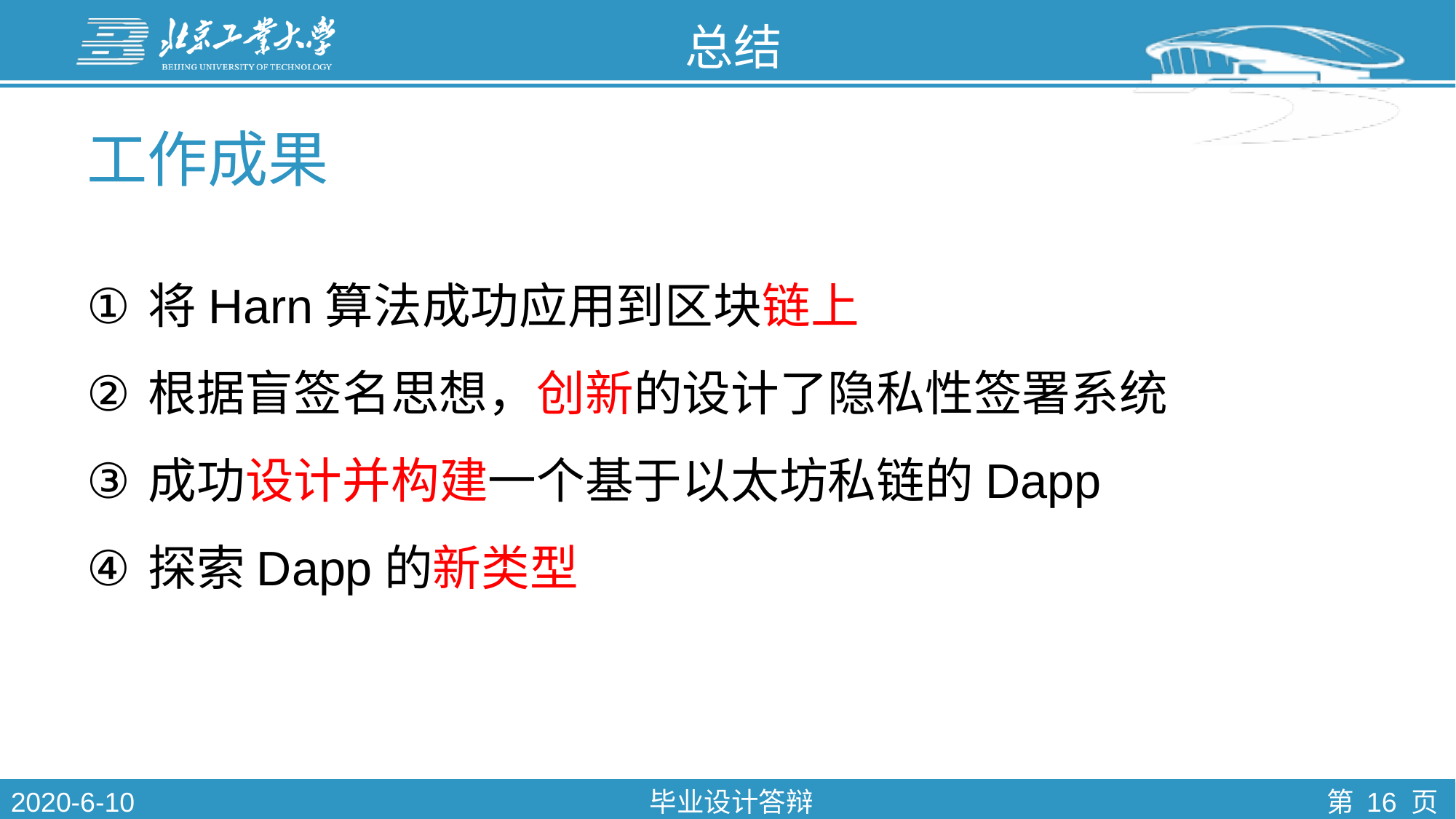

总结
工作成果
将Harn算法成功应用到区块链上
根据盲签名思想，创新的设计了隐私性签署系统
成功设计并构建一个基于以太坊私链的Dapp
探索Dapp的新类型

2020-6-10
毕业设计答辩
第 16 页